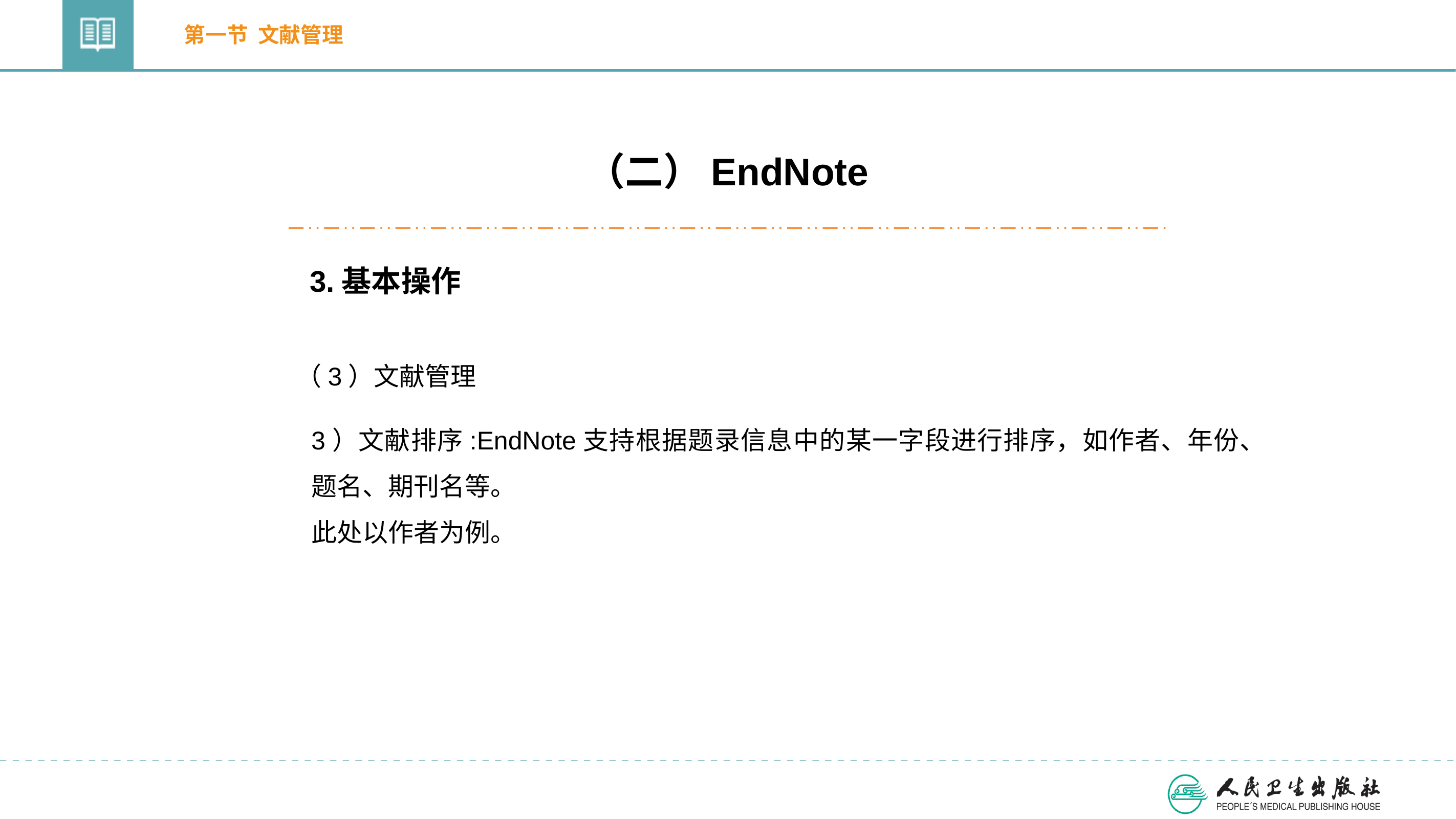

第一节  文献管理
（二）EndNote

3.基本操作
（3）文献管理
3）文献排序:EndNote支持根据题录信息中的某一字段进行排序，如作者、年份、题名、期刊名等。
此处以作者为例。